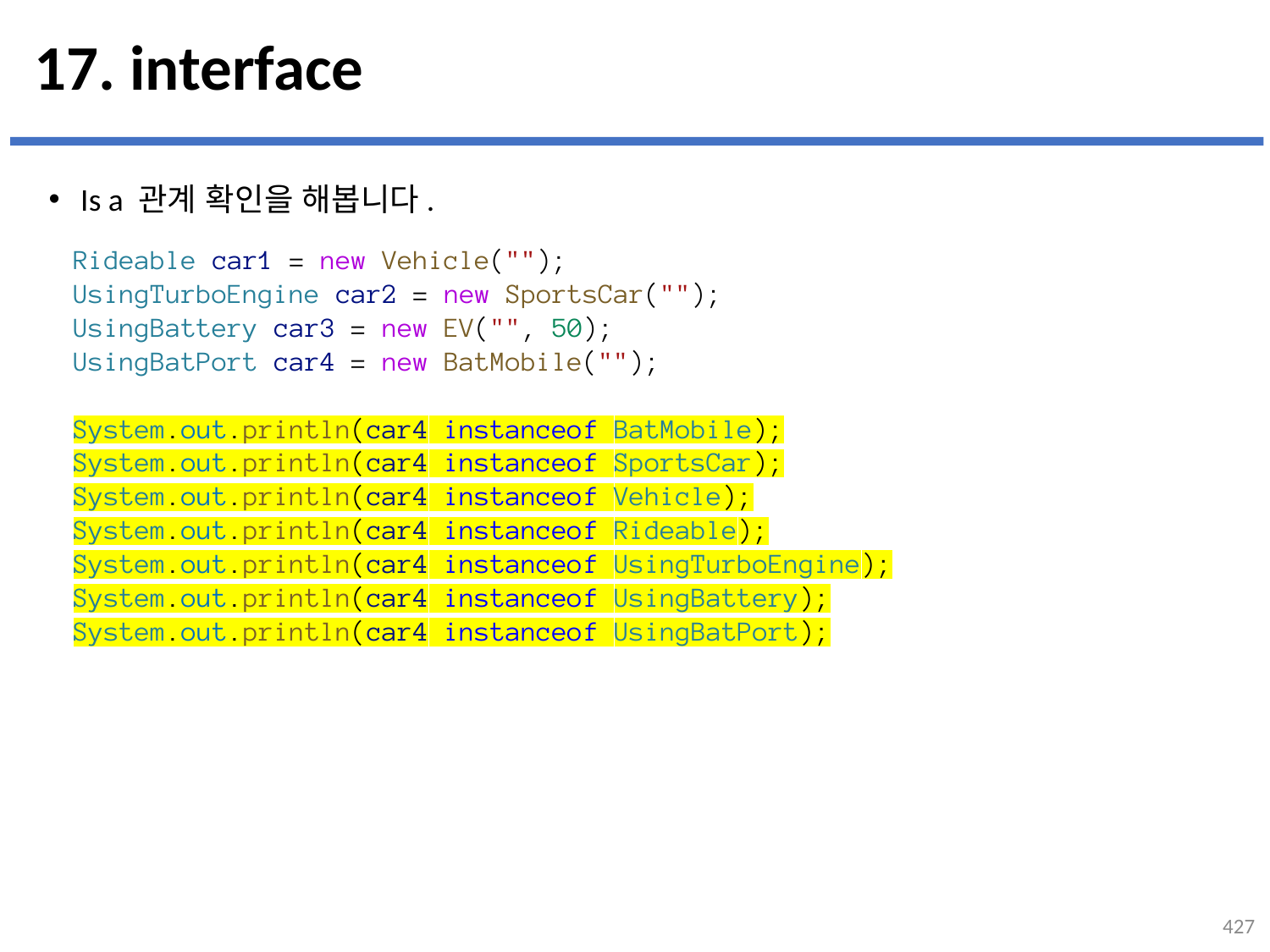

# 17. interface
Is a 관계 확인을 해봅니다.
...

설명
Rideable car1 = new Vehicle("");
UsingTurboEngine car2 = new SportsCar("");
UsingBattery car3 = new EV("", 50);
UsingBatPort car4 = new BatMobile("");
System.out.println(car4 instanceof BatMobile);
System.out.println(car4 instanceof SportsCar);
System.out.println(car4 instanceof Vehicle);
System.out.println(car4 instanceof Rideable);
System.out.println(car4 instanceof UsingTurboEngine);
System.out.println(car4 instanceof UsingBattery);
System.out.println(car4 instanceof UsingBatPort);
427